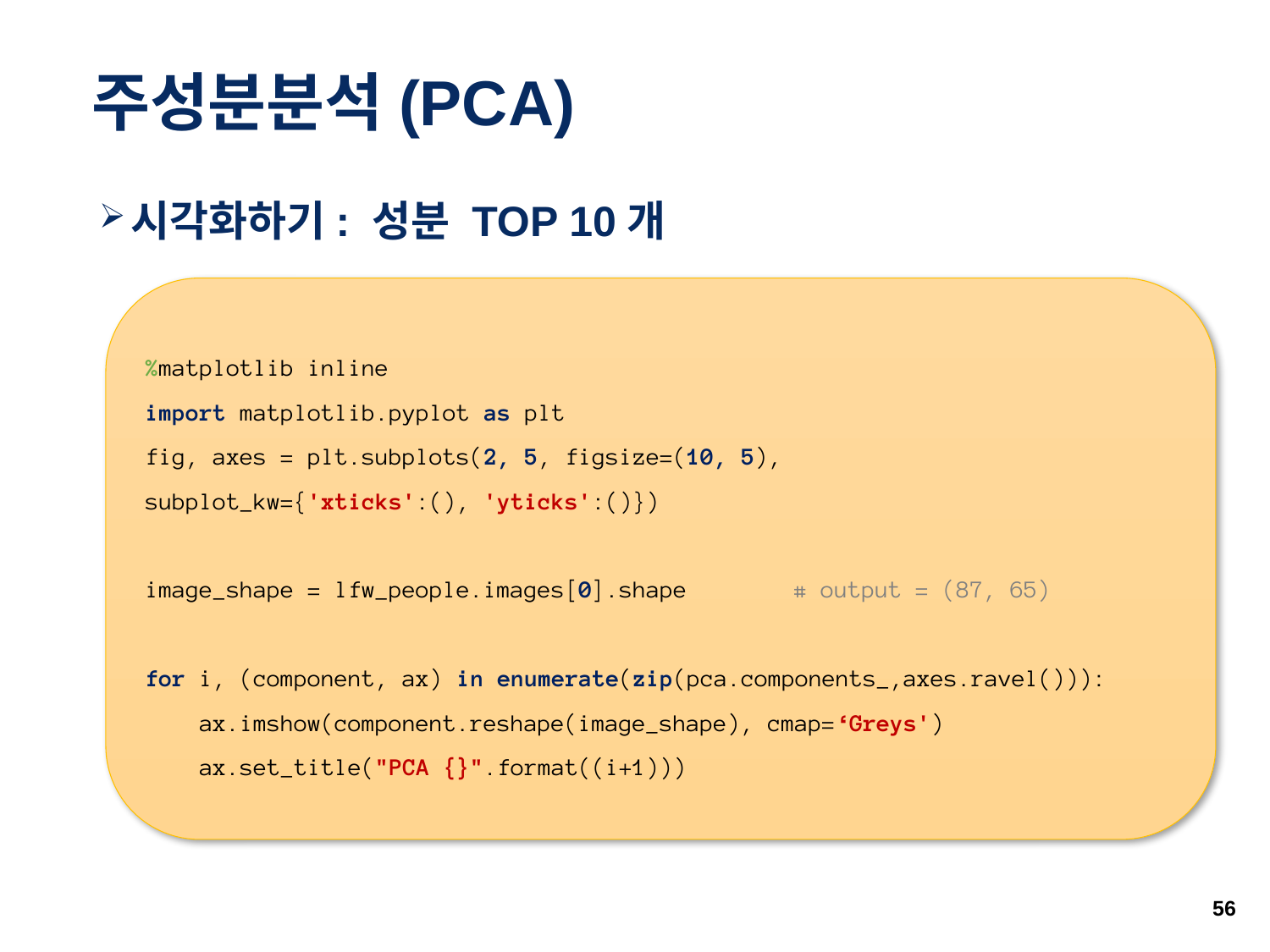

# 주성분분석(PCA)
시각화하기: 성분 TOP 10개
%matplotlib inline
import matplotlib.pyplot as plt
fig, axes = plt.subplots(2, 5, figsize=(10, 5), 	subplot_kw={'xticks':(), 'yticks':()})

image_shape = lfw_people.images[0].shape	 # output = (87, 65)

for i, (component, ax) in enumerate(zip(pca.components_,axes.ravel())):
    ax.imshow(component.reshape(image_shape), cmap=‘Greys')
    ax.set_title("PCA {}".format((i+1)))
56